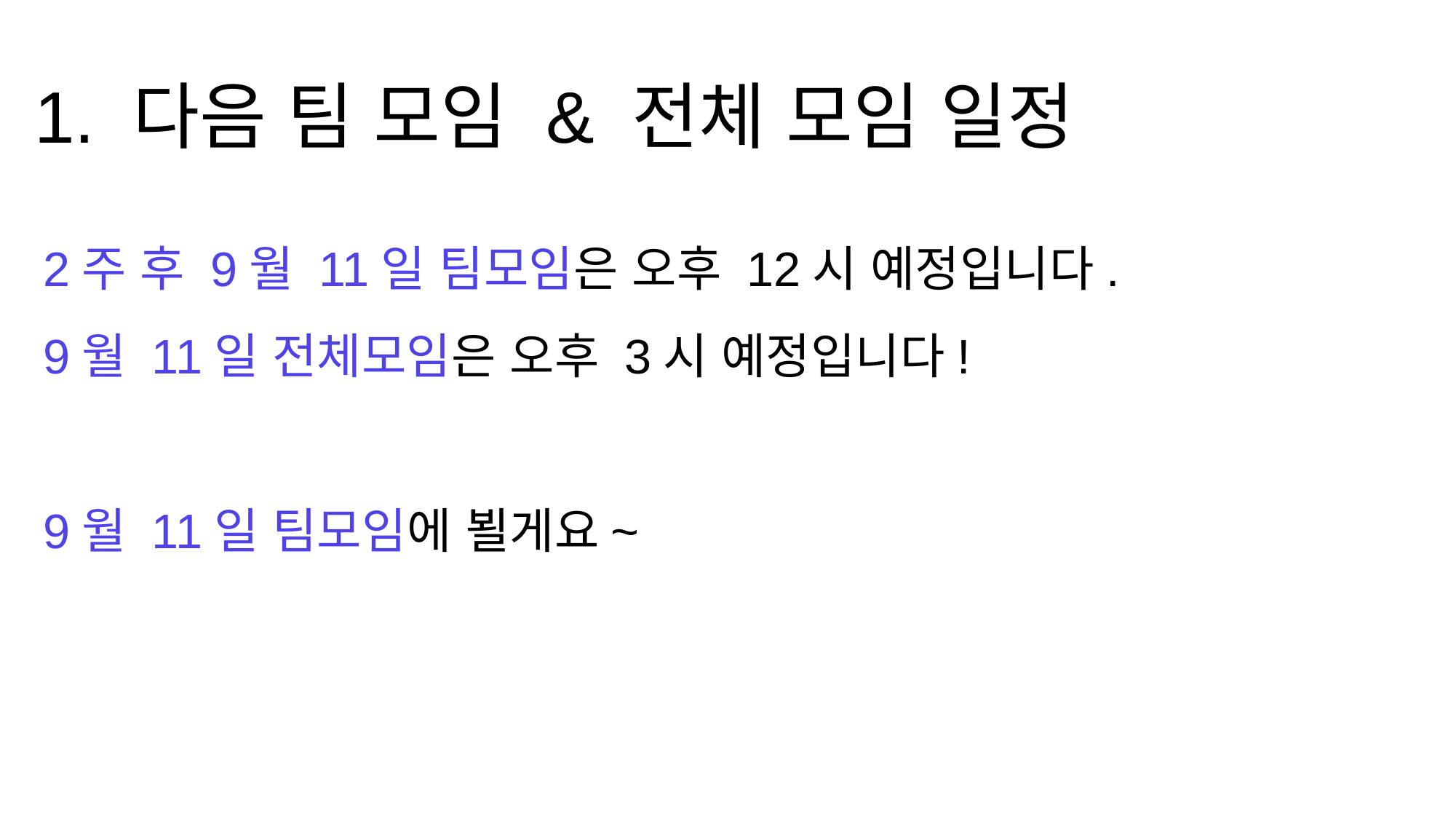

1. 다음 팀 모임 & 전체 모임 일정
2주 후 9월 11일 팀모임은 오후 12시 예정입니다.
9월 11일 전체모임은 오후 3시 예정입니다!

9월 11일 팀모임에 뵐게요~